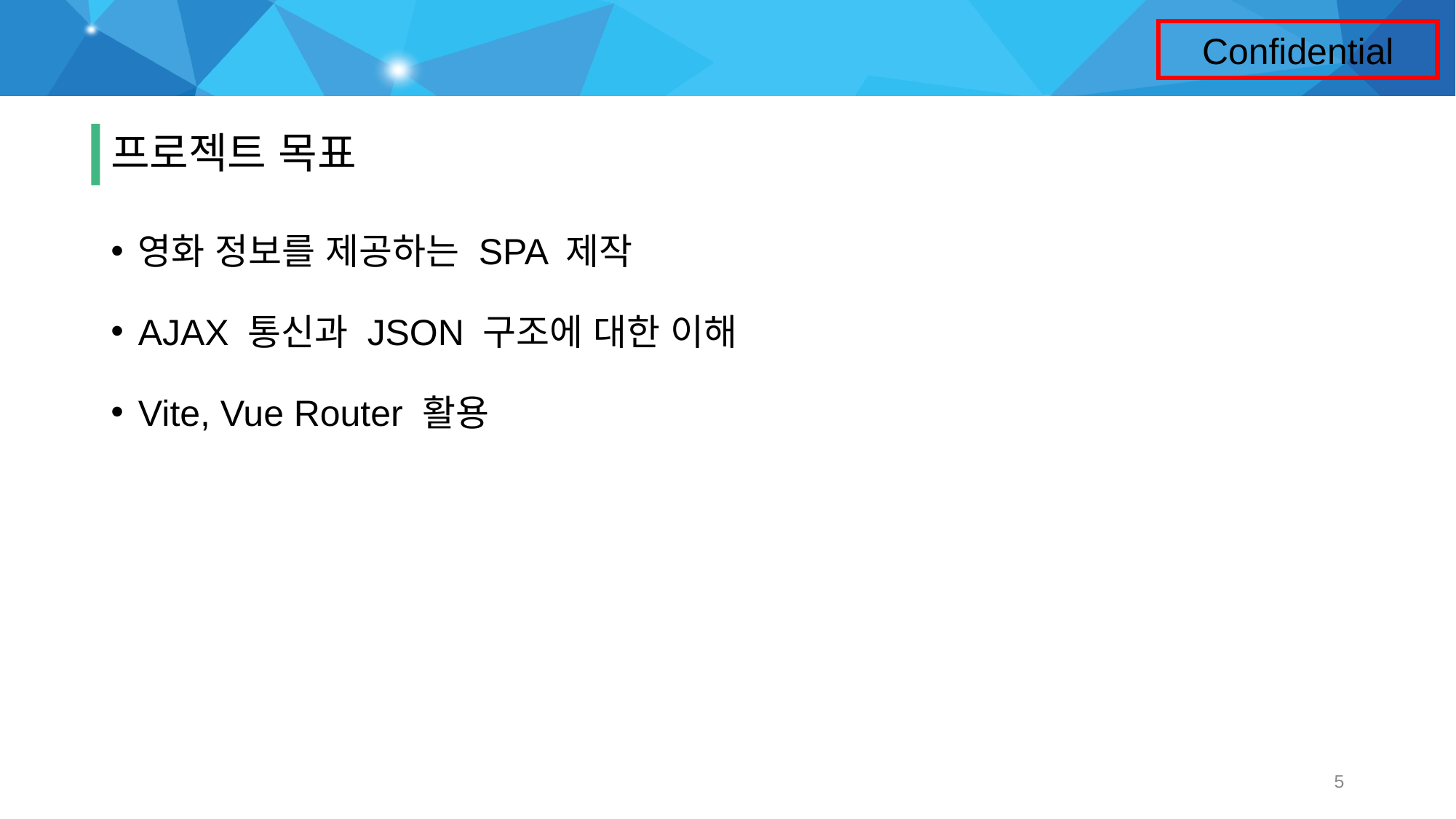

# 목표
프로젝트 목표
영화 정보를 제공하는 SPA 제작
AJAX 통신과 JSON 구조에 대한 이해
Vite, Vue Router 활용

5